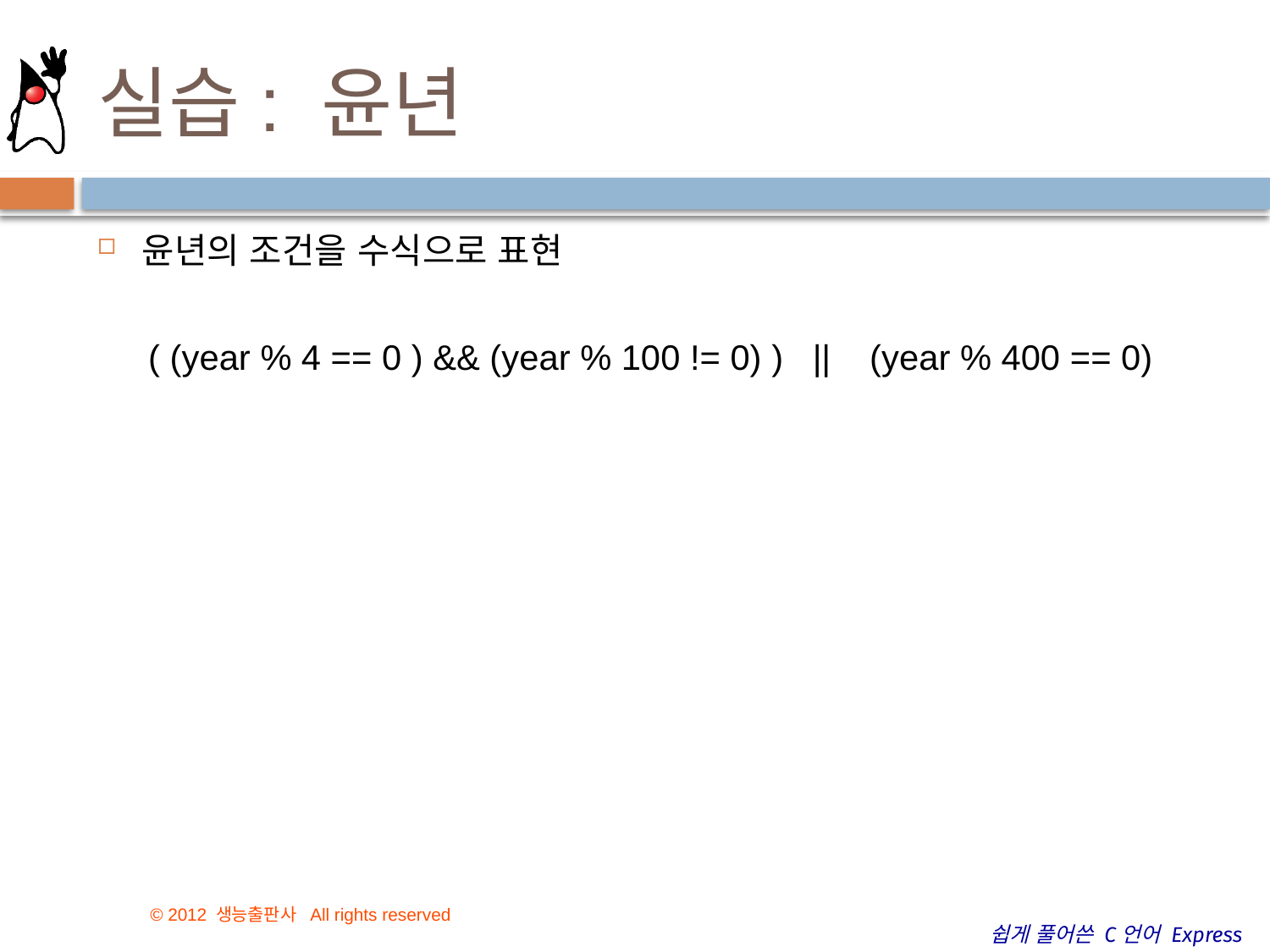

# 실습: 윤년
윤년의 조건을 수식으로 표현

( (year % 4 == 0 ) && (year % 100 != 0) )   ||    (year % 400 == 0)